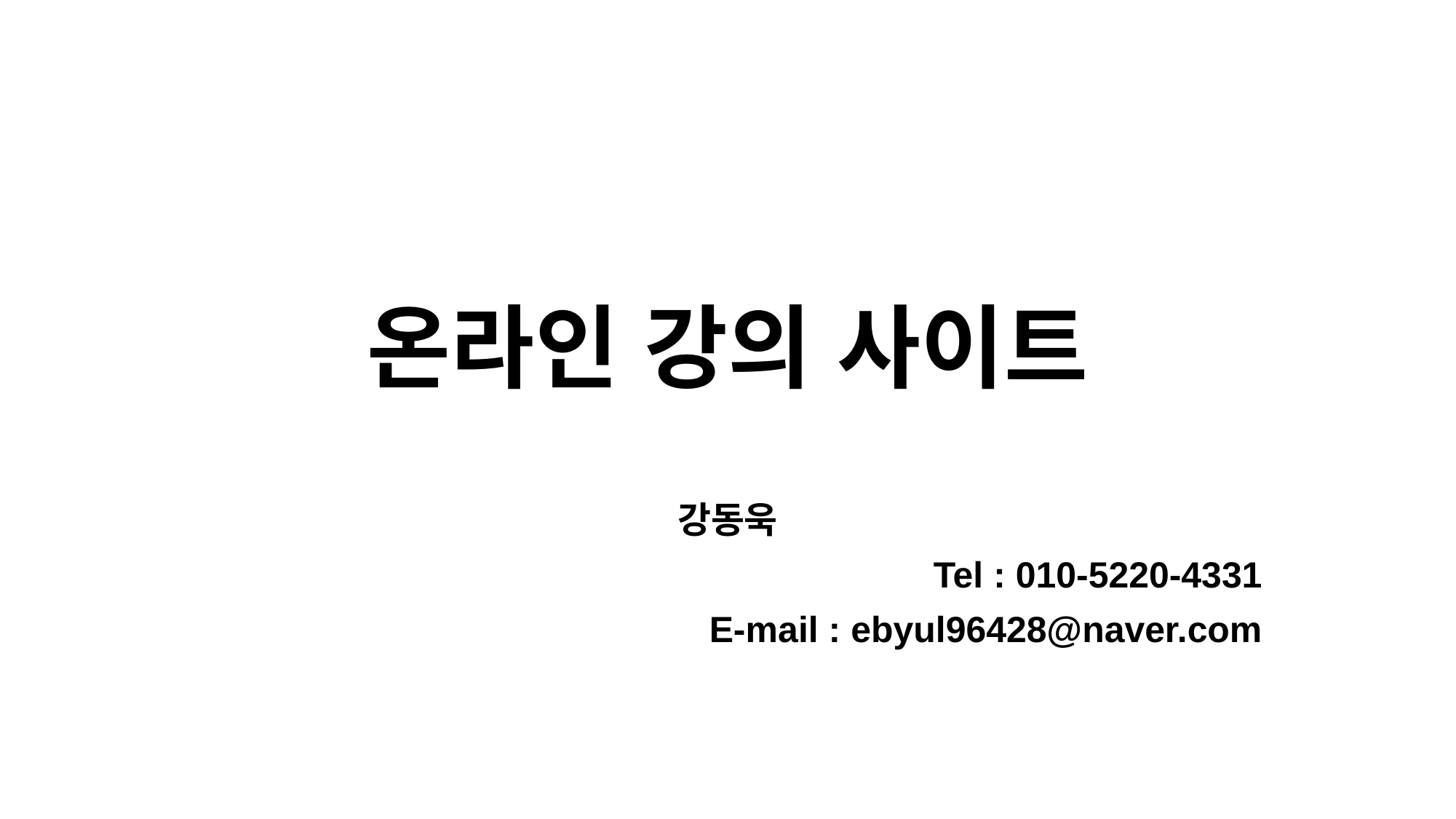

# 온라인 강의 사이트
강동욱
Tel : 010-5220-4331
E-mail : ebyul96428@naver.com